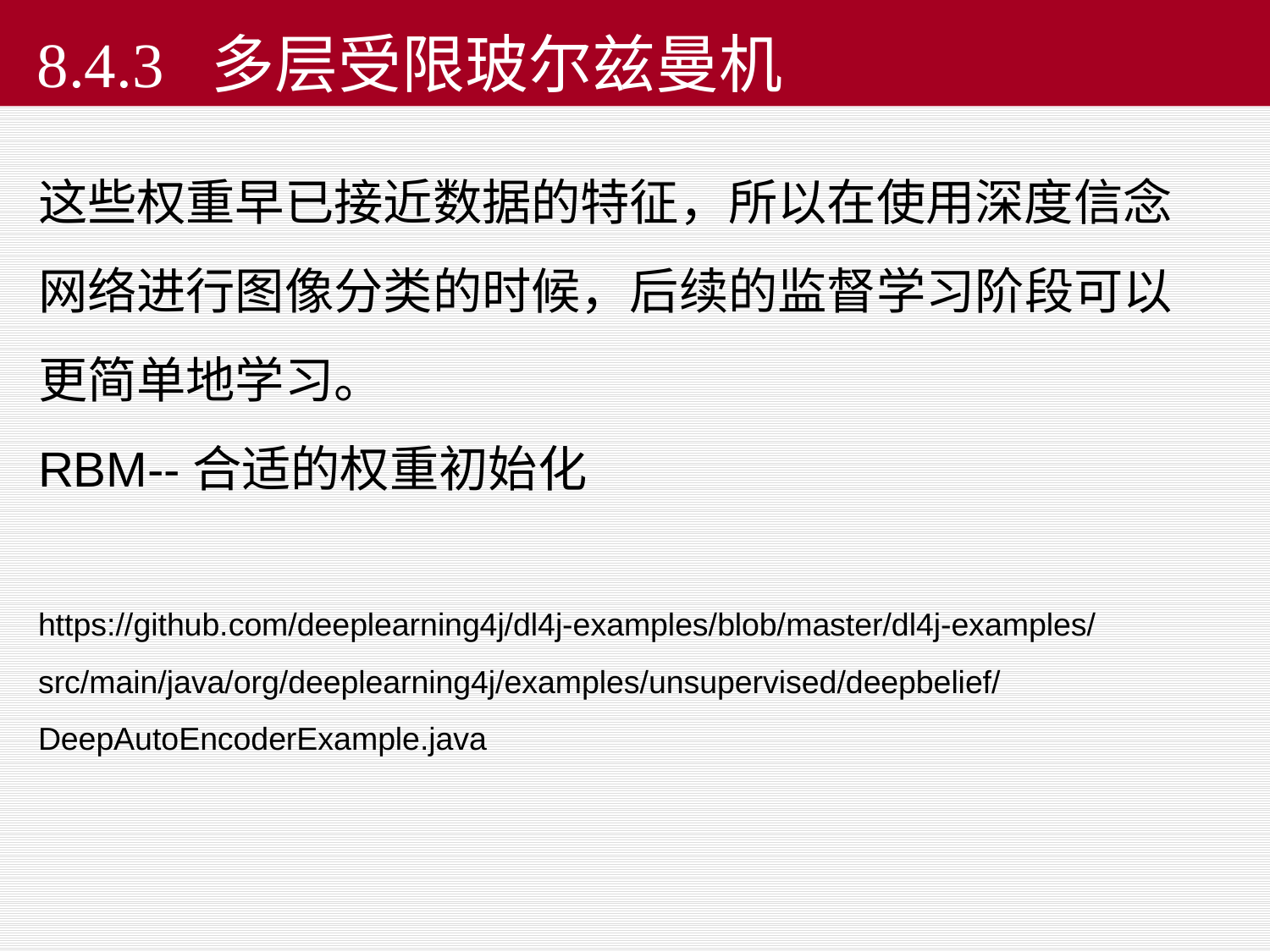

8.4.3  多层受限玻尔兹曼机
这些权重早已接近数据的特征，所以在使用深度信念网络进行图像分类的时候，后续的监督学习阶段可以更简单地学习。
RBM--合适的权重初始化

https://github.com/deeplearning4j/dl4j-examples/blob/master/dl4j-examples/src/main/java/org/deeplearning4j/examples/unsupervised/deepbelief/DeepAutoEncoderExample.java